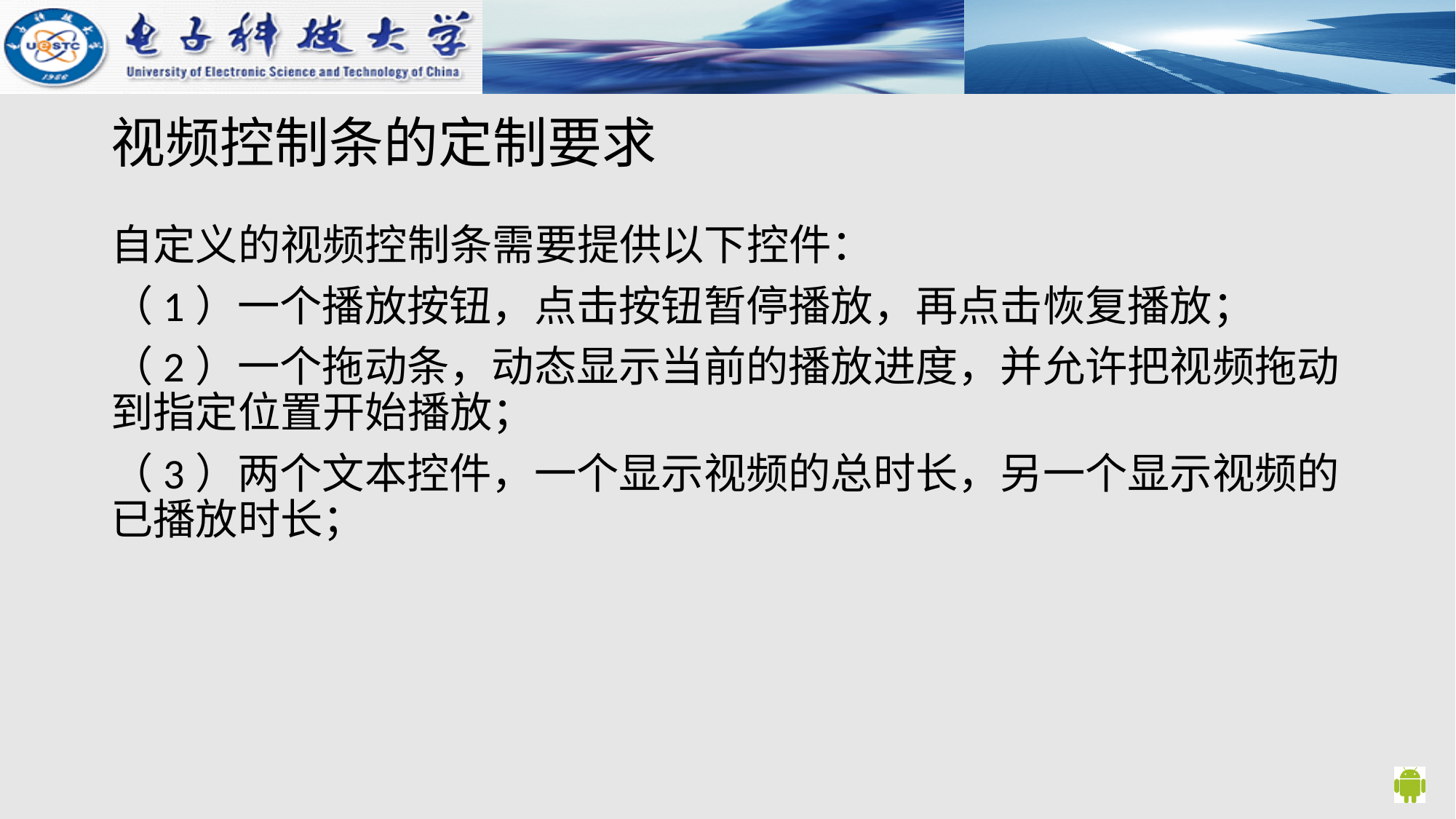

# 视频控制条的定制要求
自定义的视频控制条需要提供以下控件：
（1）一个播放按钮，点击按钮暂停播放，再点击恢复播放；
（2）一个拖动条，动态显示当前的播放进度，并允许把视频拖动到指定位置开始播放；
（3）两个文本控件，一个显示视频的总时长，另一个显示视频的已播放时长；